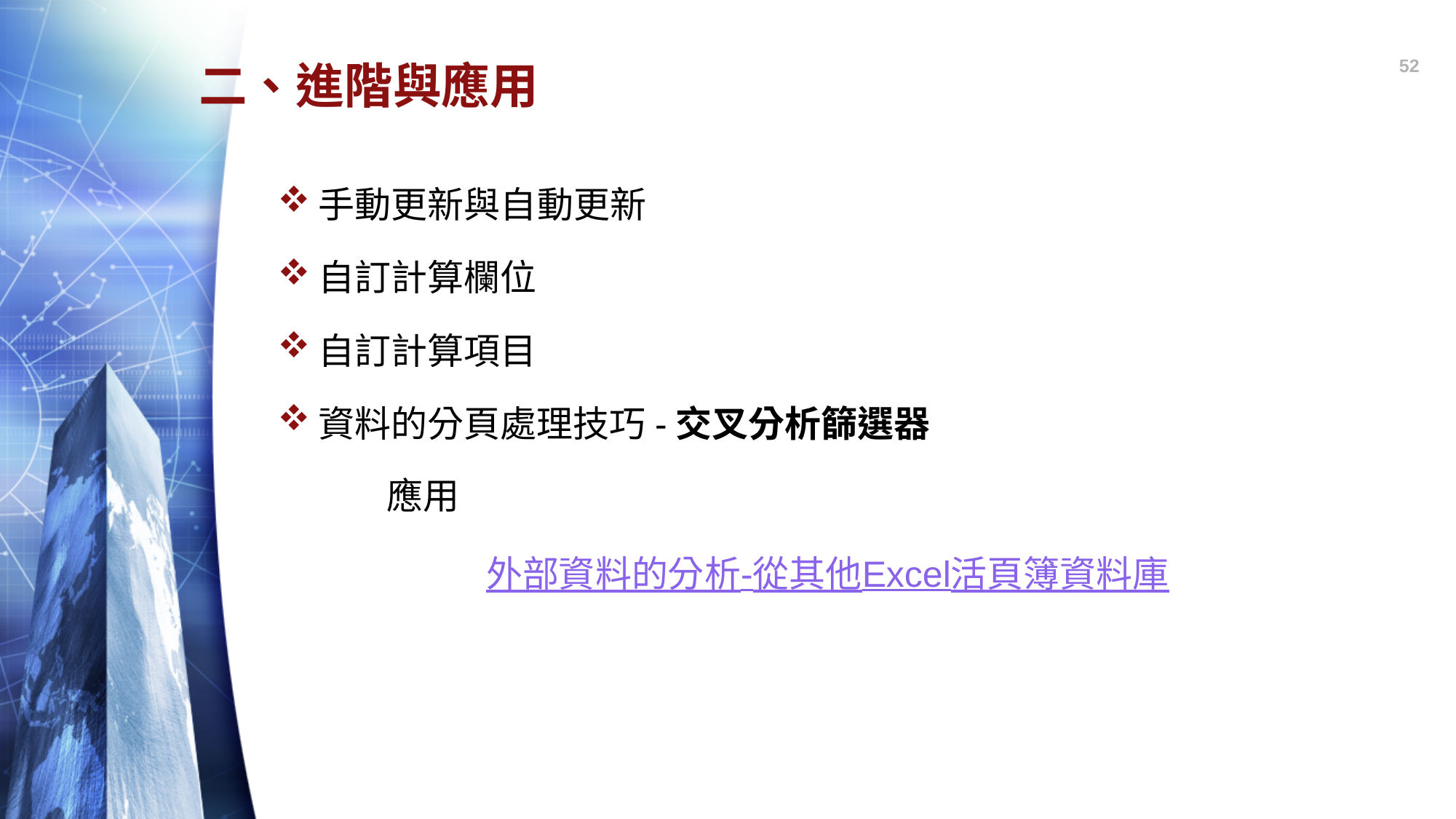

52
# 二、進階與應用
手動更新與自動更新
自訂計算欄位
自訂計算項目
資料的分頁處理技巧-交叉分析篩選器
	應用
外部資料的分析-從其他Excel活頁簿資料庫